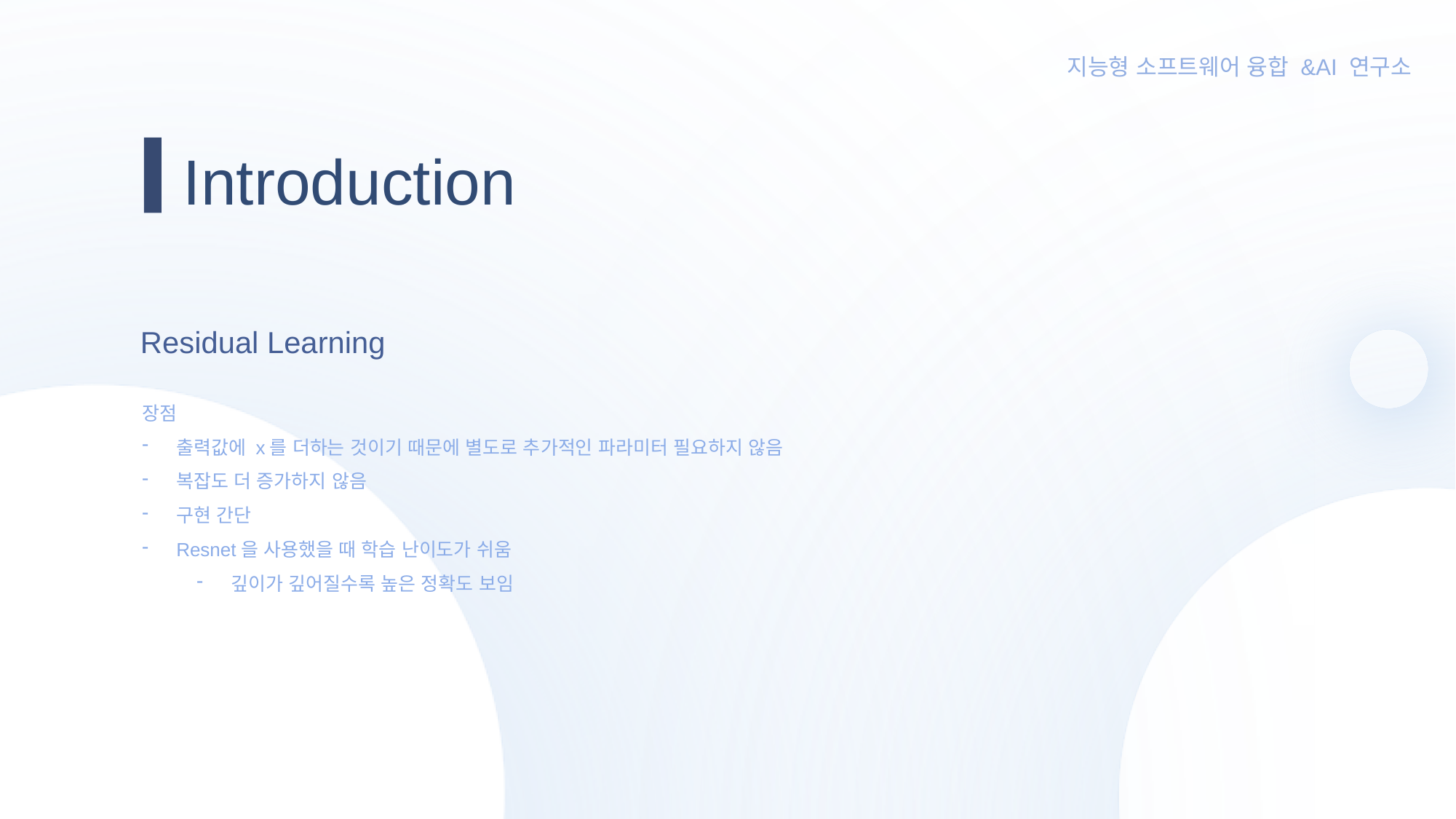

Introduction

Residual Learning

장점
출력값에 x를 더하는 것이기 때문에 별도로 추가적인 파라미터 필요하지 않음
복잡도 더 증가하지 않음
구현 간단
Resnet을 사용했을 때 학습 난이도가 쉬움
깊이가 깊어질수록 높은 정확도 보임